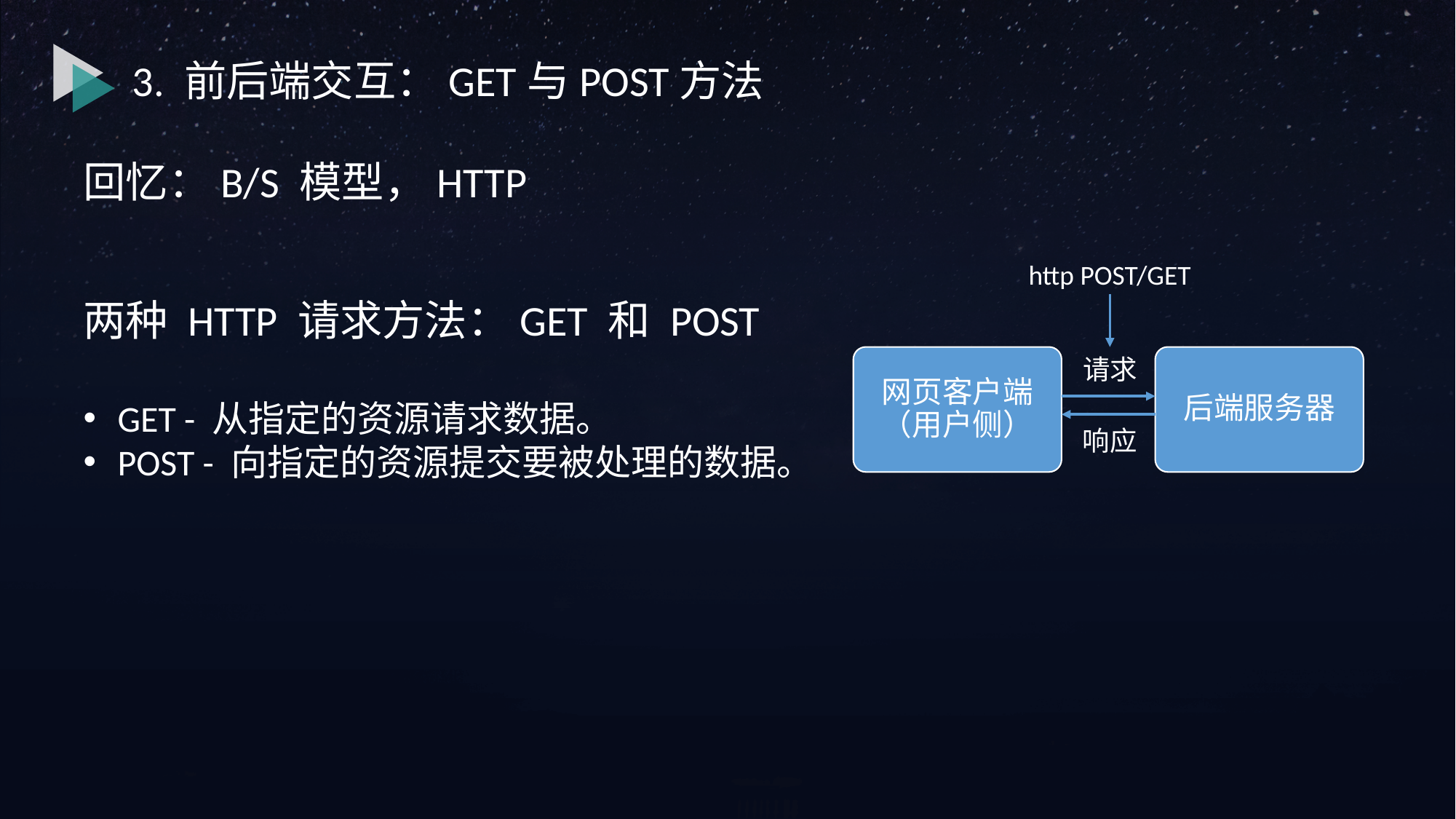

3. 前后端交互：GET与POST方法
回忆：B/S 模型，HTTP

两种 HTTP 请求方法：GET 和 POST

GET - 从指定的资源请求数据。
POST - 向指定的资源提交要被处理的数据。
http POST/GET
网页客户端（用户侧）
请求
后端服务器
响应